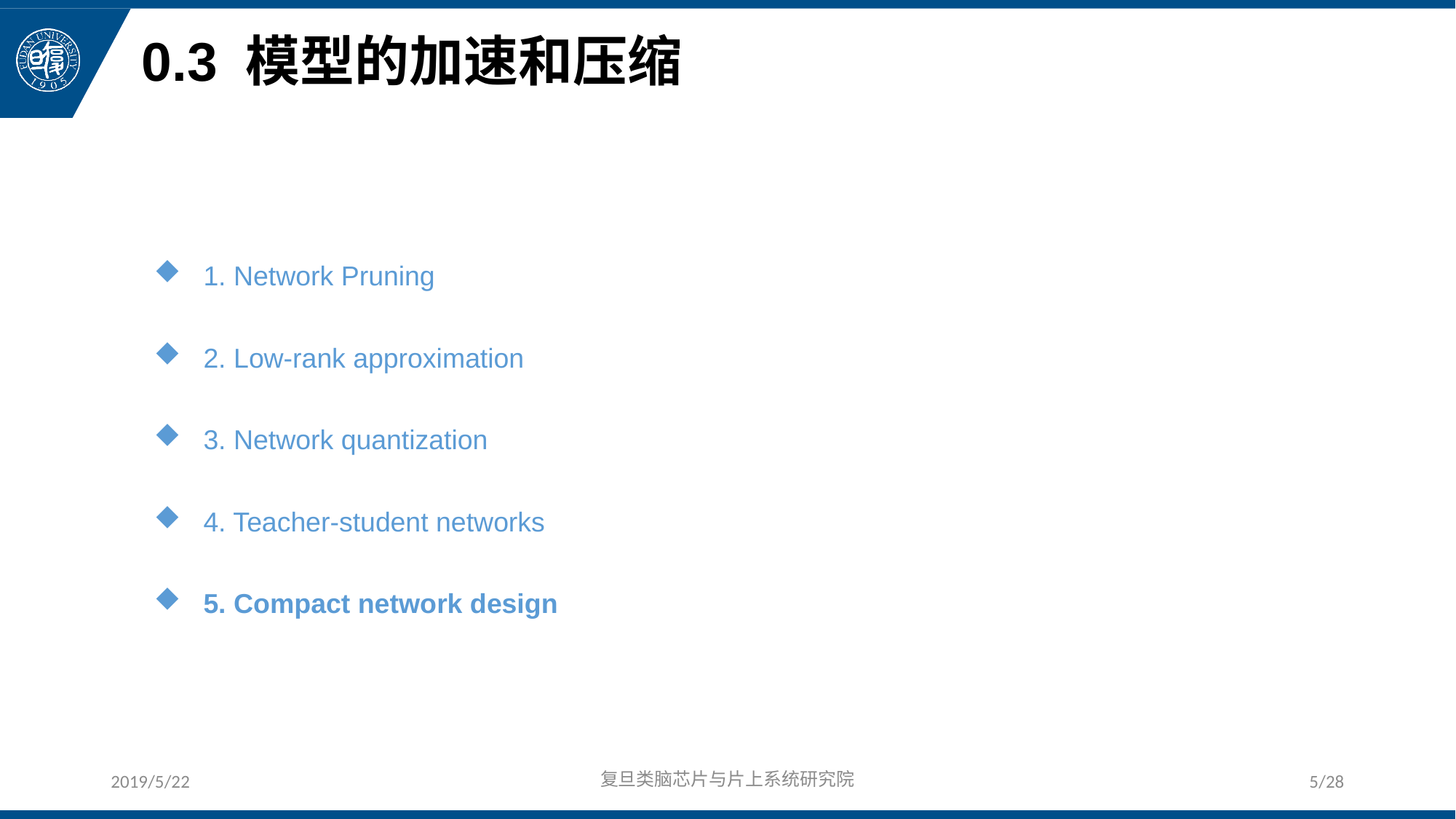

# 0.3 模型的加速和压缩
  1. Network Pruning
  2. Low-rank approximation
  3. Network quantization
  4. Teacher-student networks
  5. Compact network design
2019/5/22
复旦类脑芯片与片上系统研究院
5/28